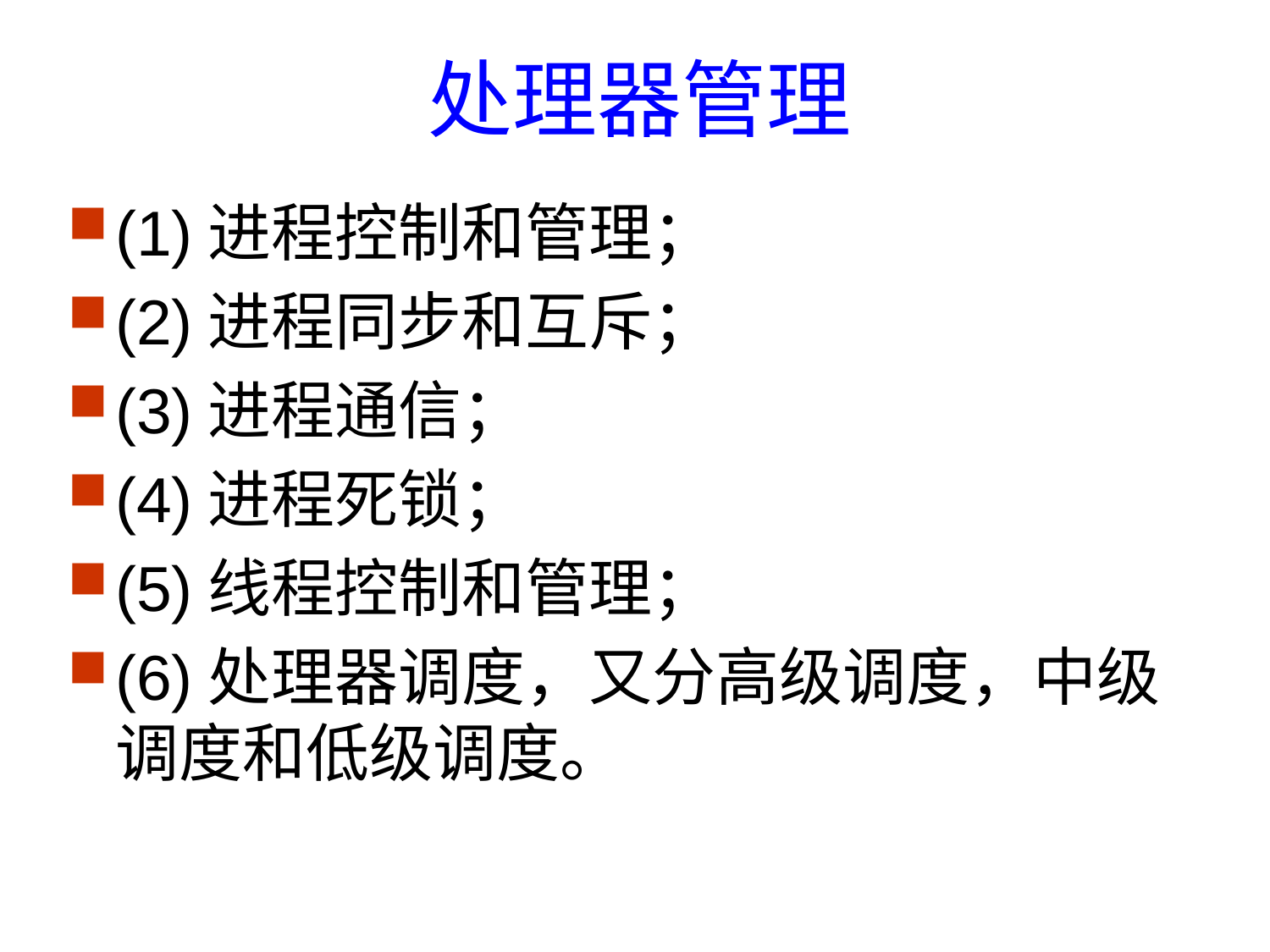

# 处理器管理
(1)进程控制和管理；
(2)进程同步和互斥；
(3)进程通信；
(4)进程死锁；
(5)线程控制和管理；
(6)处理器调度，又分高级调度，中级调度和低级调度。